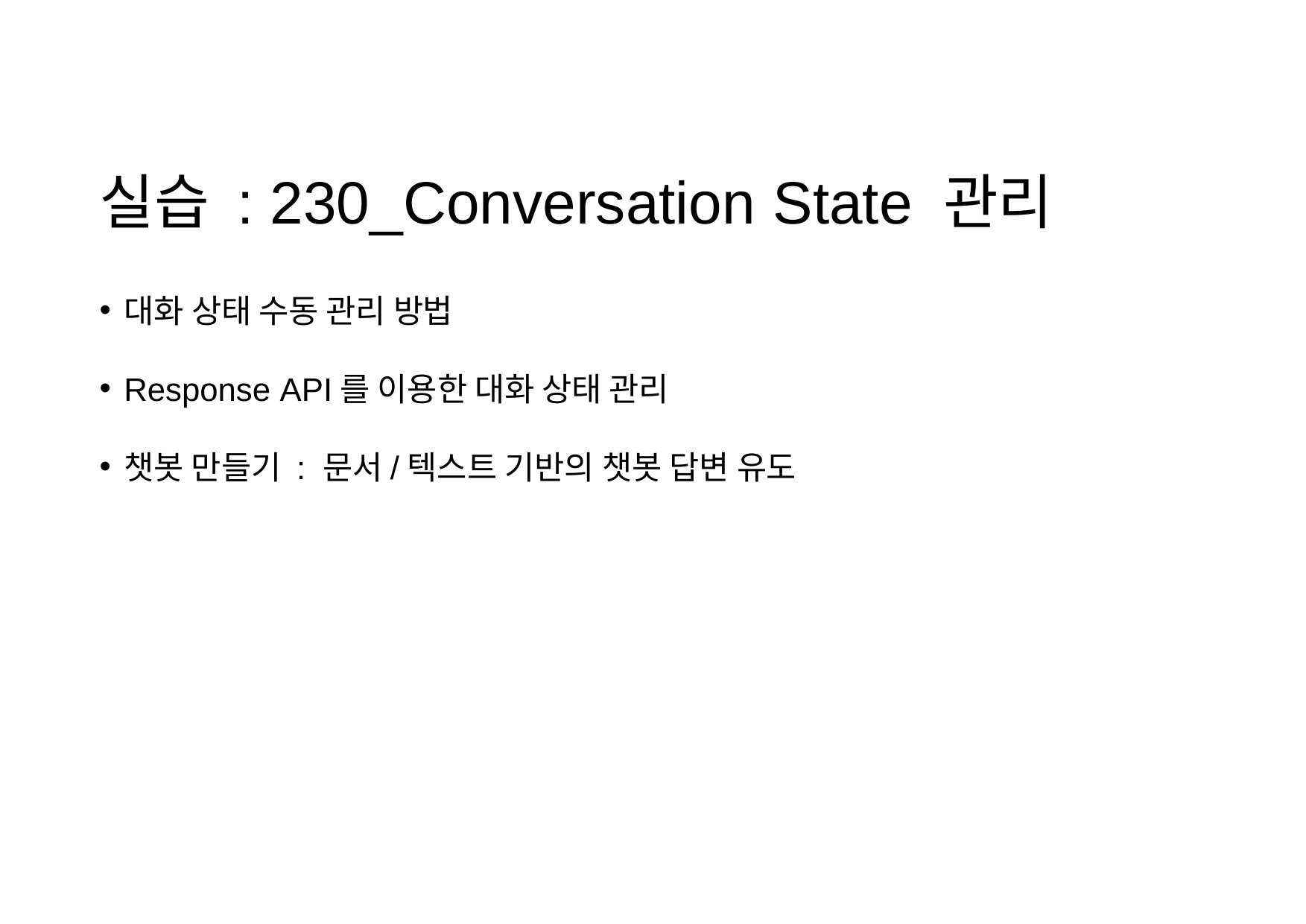

# 실습 : 230_Conversation State 관리
대화 상태 수동 관리 방법

Response API를 이용한 대화 상태 관리

챗봇 만들기 : 문서/텍스트 기반의 챗봇 답변 유도